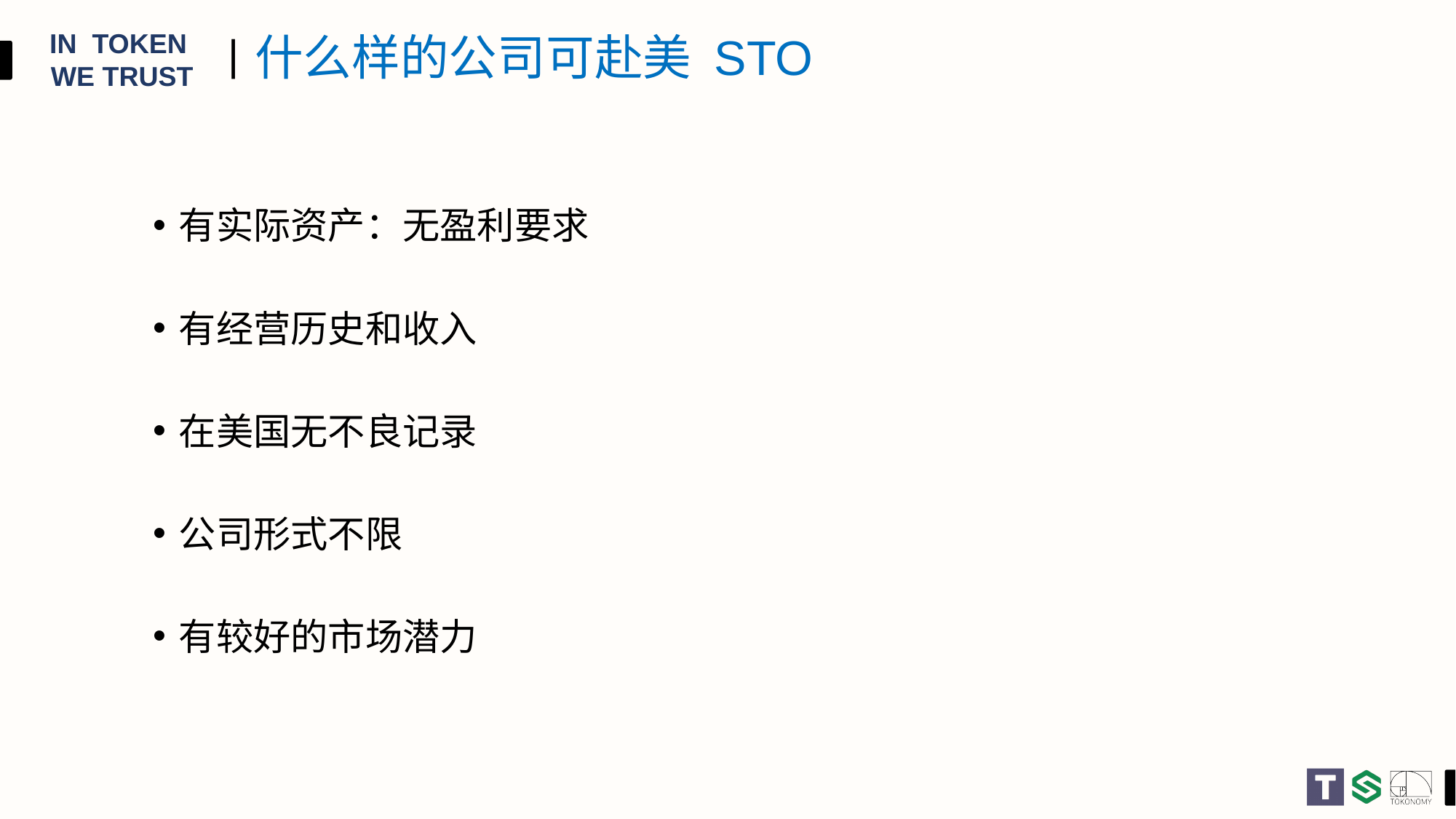

# 什么样的公司可赴美 STO
有实际资产：无盈利要求
有经营历史和收入
在美国无不良记录
公司形式不限
有较好的市场潜力